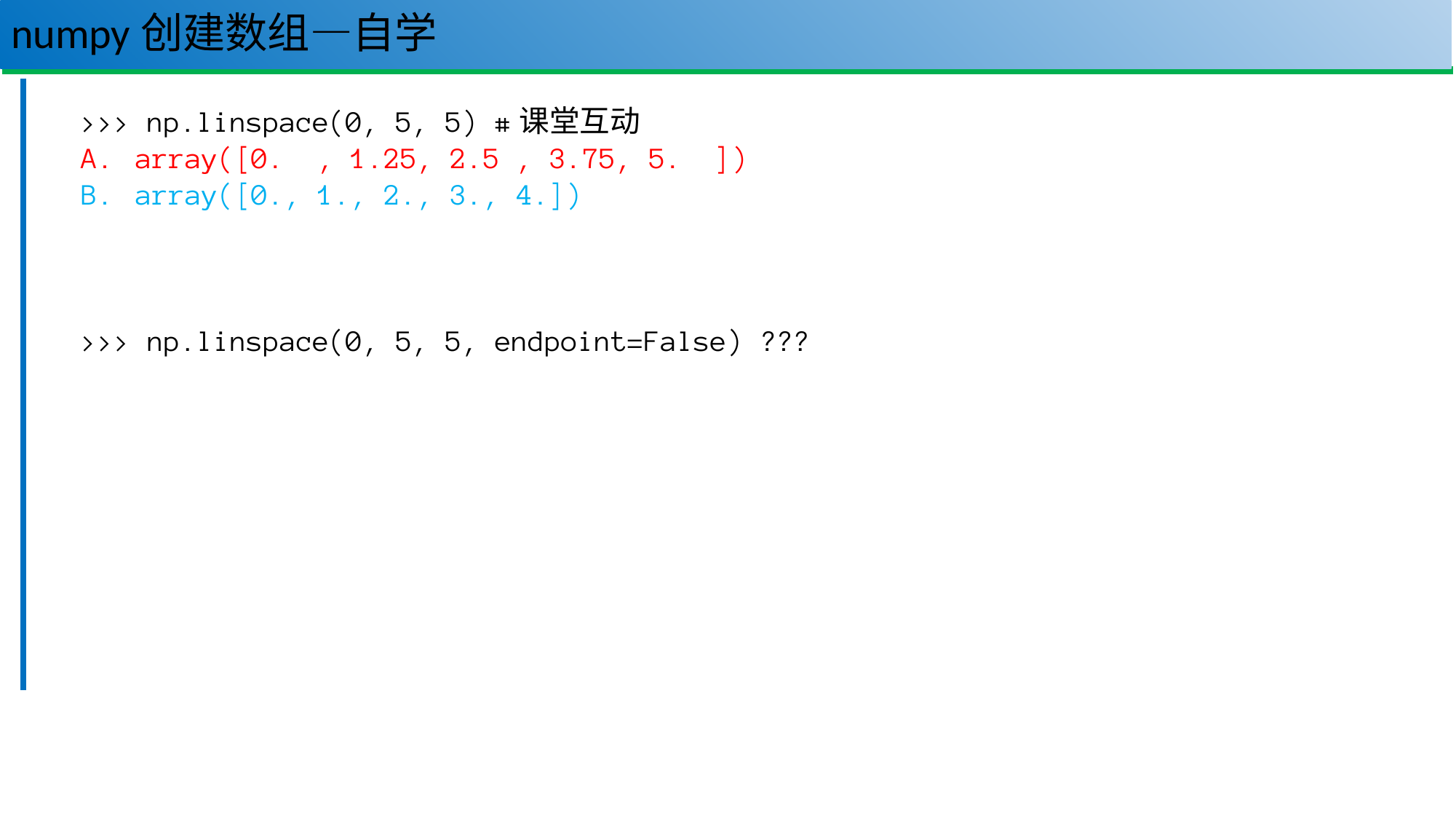

# numpy创建数组—自学
34
>>> np.linspace(0, 5, 5) #课堂互动
array([0.  , 1.25, 2.5 , 3.75, 5.  ])
array([0., 1., 2., 3., 4.])

>>> np.linspace(0, 5, 5, endpoint=False) ???